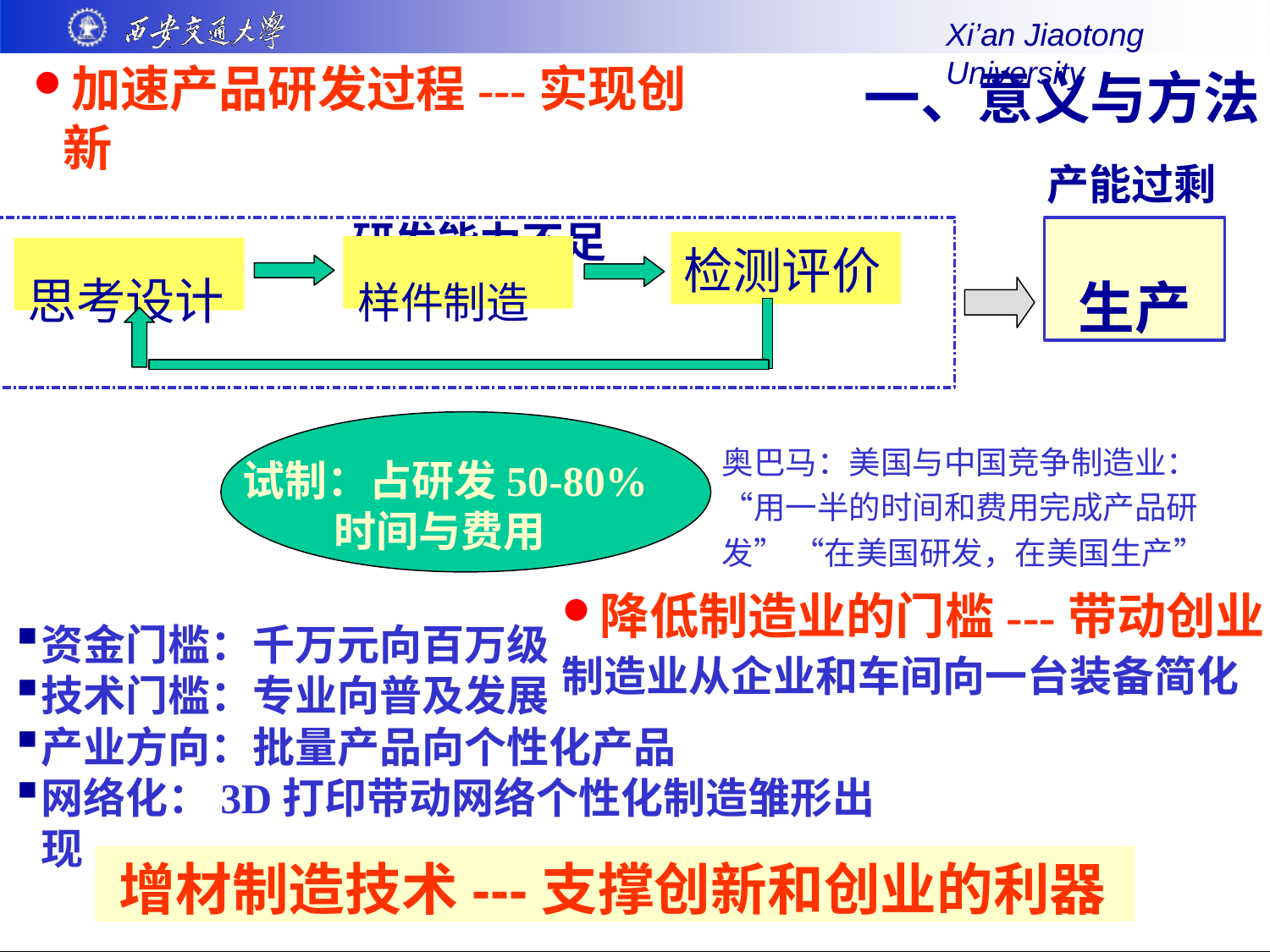

Xi’an Jiaotong University
加速产品研发过程---实现创新
研发能力不足
# 一、意义与方法
产能过剩

生产

检测评价
思考设计	样件制造

奥巴马：美国与中国竞争制造业：“用一半的时间和费用完成产品研发” “在美国研发，在美国生产”
试制：占研发50-80% 时间与费用

降低制造业的门槛---带动创业
制造业从企业和车间向一台装备简化
资金门槛：千万元向百万级
技术门槛：专业向普及发展
产业方向：批量产品向个性化产品
网络化：3D打印带动网络个性化制造雏形出现
增材制造技术---支撑创新和创业的利器